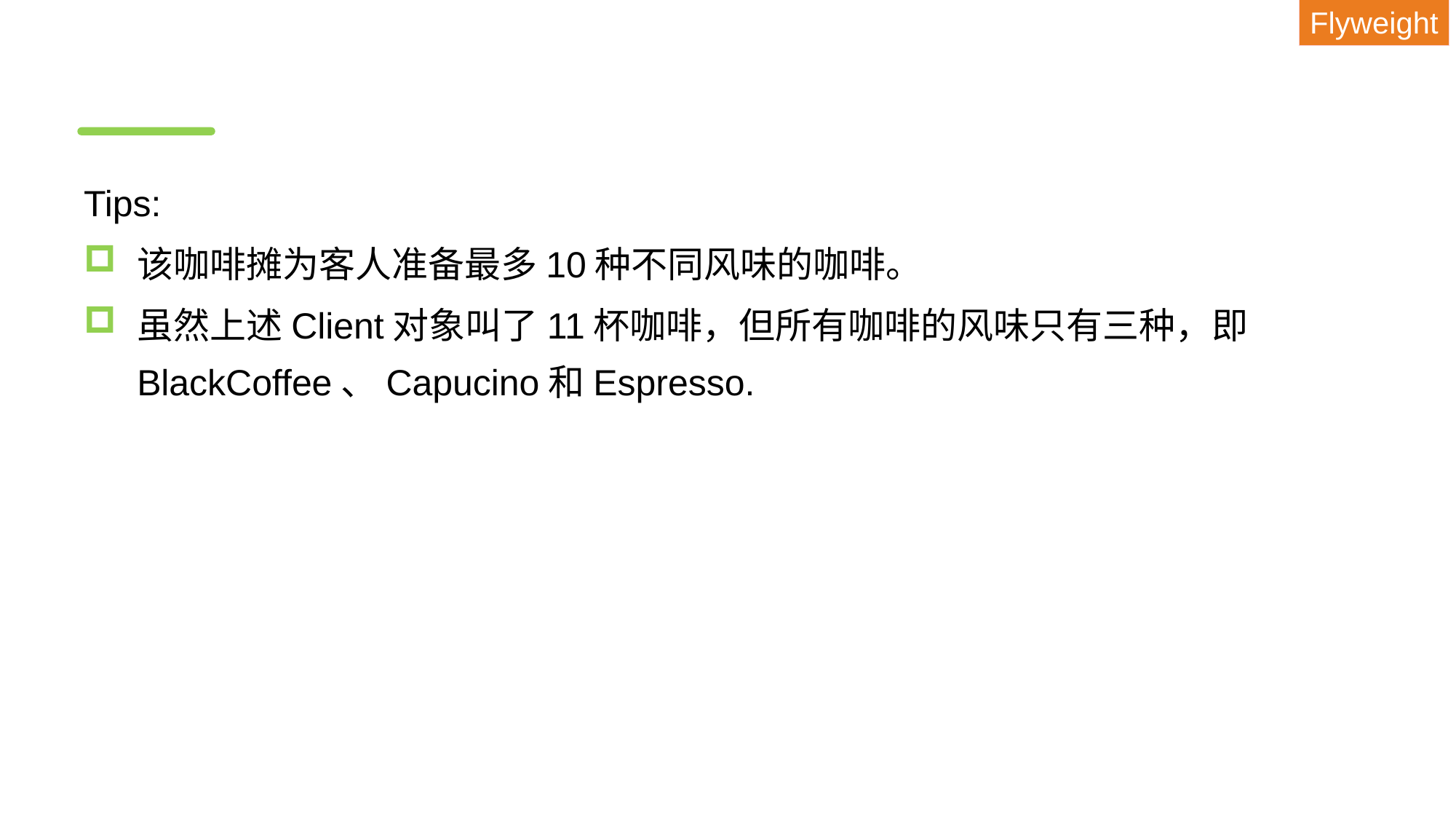

Flyweight
#
Tips:
该咖啡摊为客人准备最多10种不同风味的咖啡。
虽然上述Client对象叫了11杯咖啡，但所有咖啡的风味只有三种，即BlackCoffee、Capucino和Espresso.
145